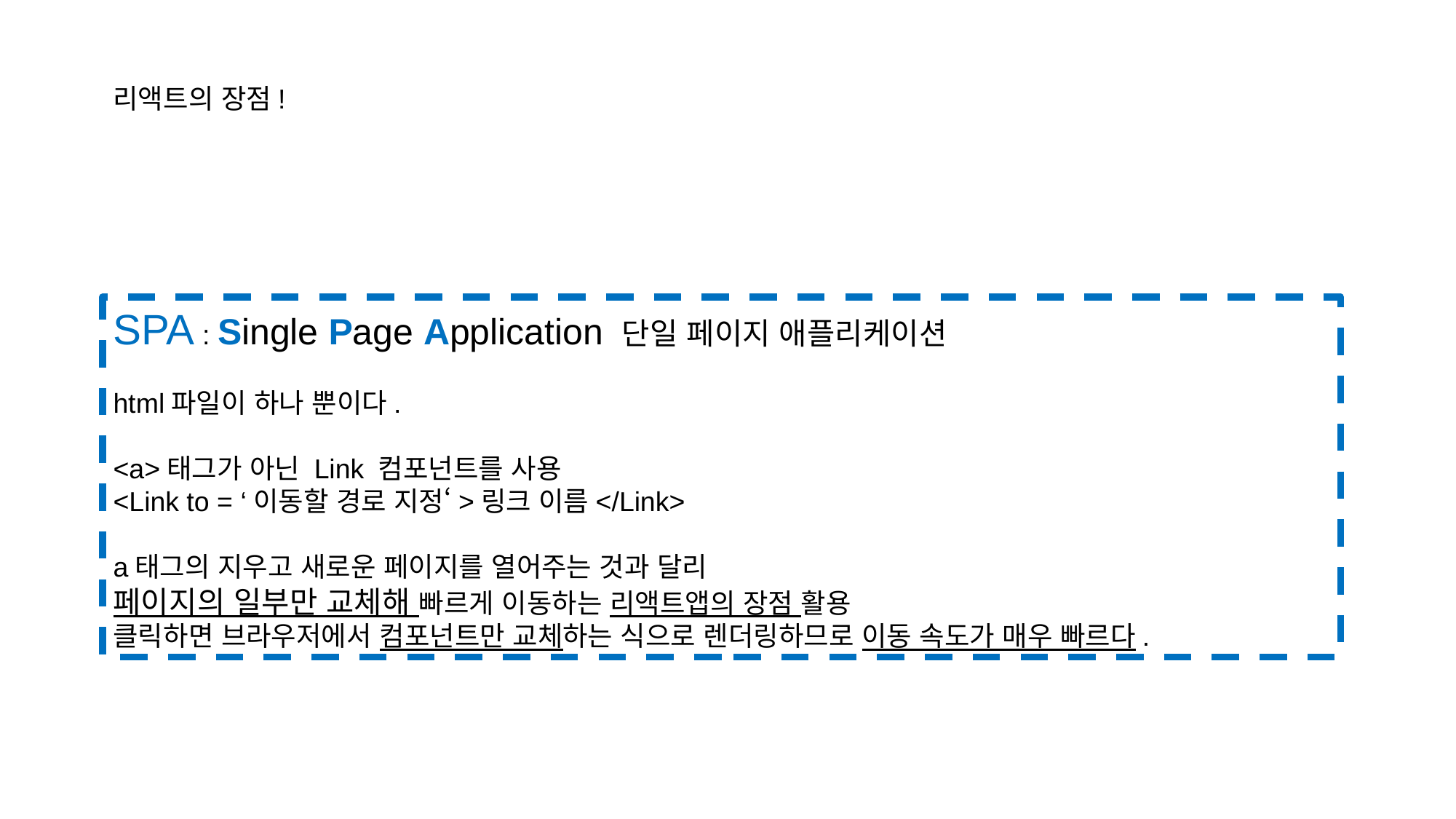

리액트의 장점!

SPA : Single Page Application 단일 페이지 애플리케이션

html파일이 하나 뿐이다.

<a>태그가 아닌 Link 컴포넌트를 사용
<Link to = ‘이동할 경로 지정‘>링크 이름</Link>

a태그의 지우고 새로운 페이지를 열어주는 것과 달리
페이지의 일부만 교체해 빠르게 이동하는 리액트앱의 장점 활용
클릭하면 브라우저에서 컴포넌트만 교체하는 식으로 렌더링하므로 이동 속도가 매우 빠르다.